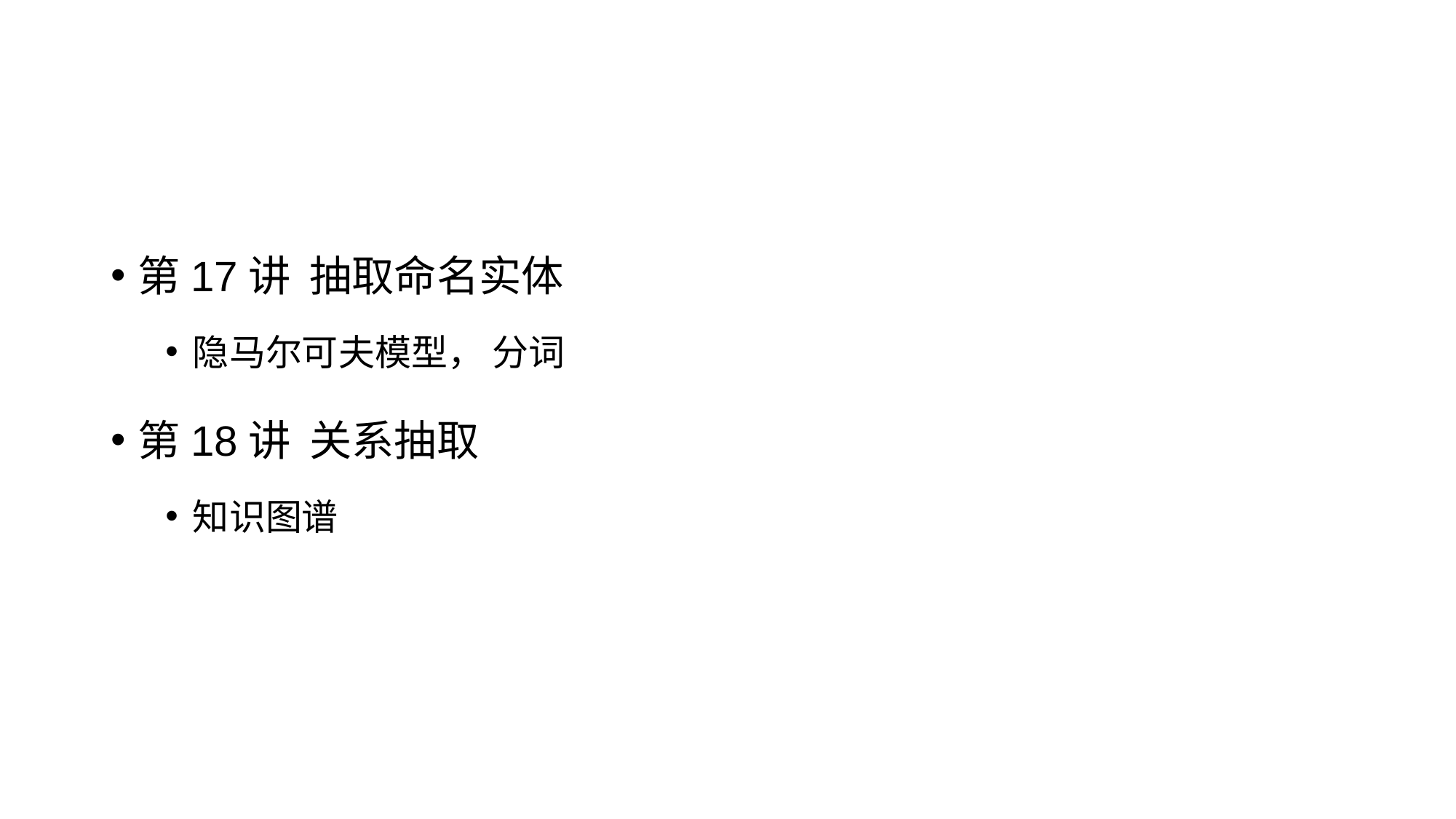

#
第17讲  抽取命名实体
隐马尔可夫模型， 分词
第18讲  关系抽取
知识图谱